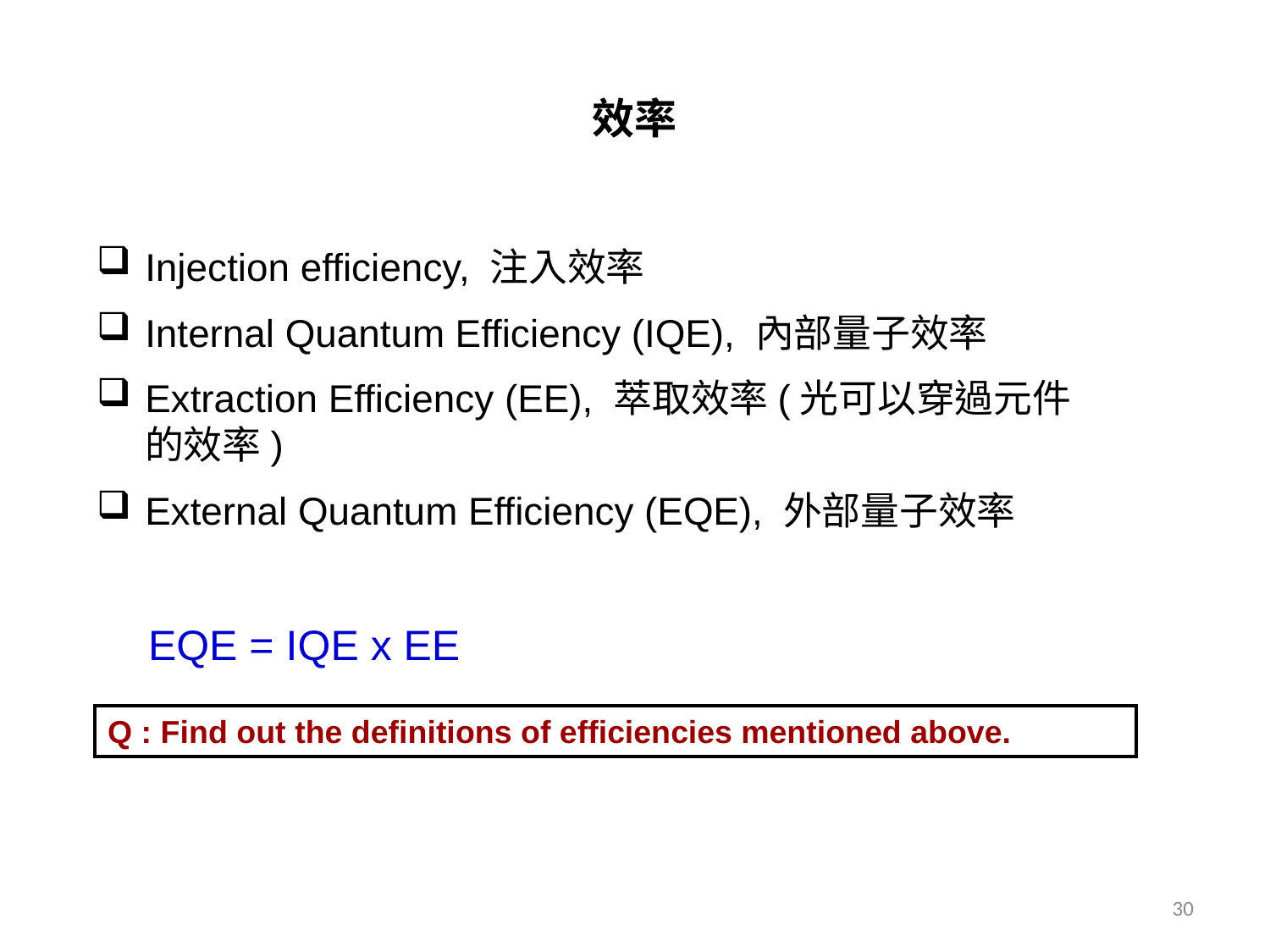

# 效率
Injection efficiency, 注入效率
Internal Quantum Efficiency (IQE), 內部量子效率
Extraction Efficiency (EE), 萃取效率(光可以穿過元件的效率)
External Quantum Efficiency (EQE), 外部量子效率

EQE = IQE x EE
Q : Find out the definitions of efficiencies mentioned above.
30